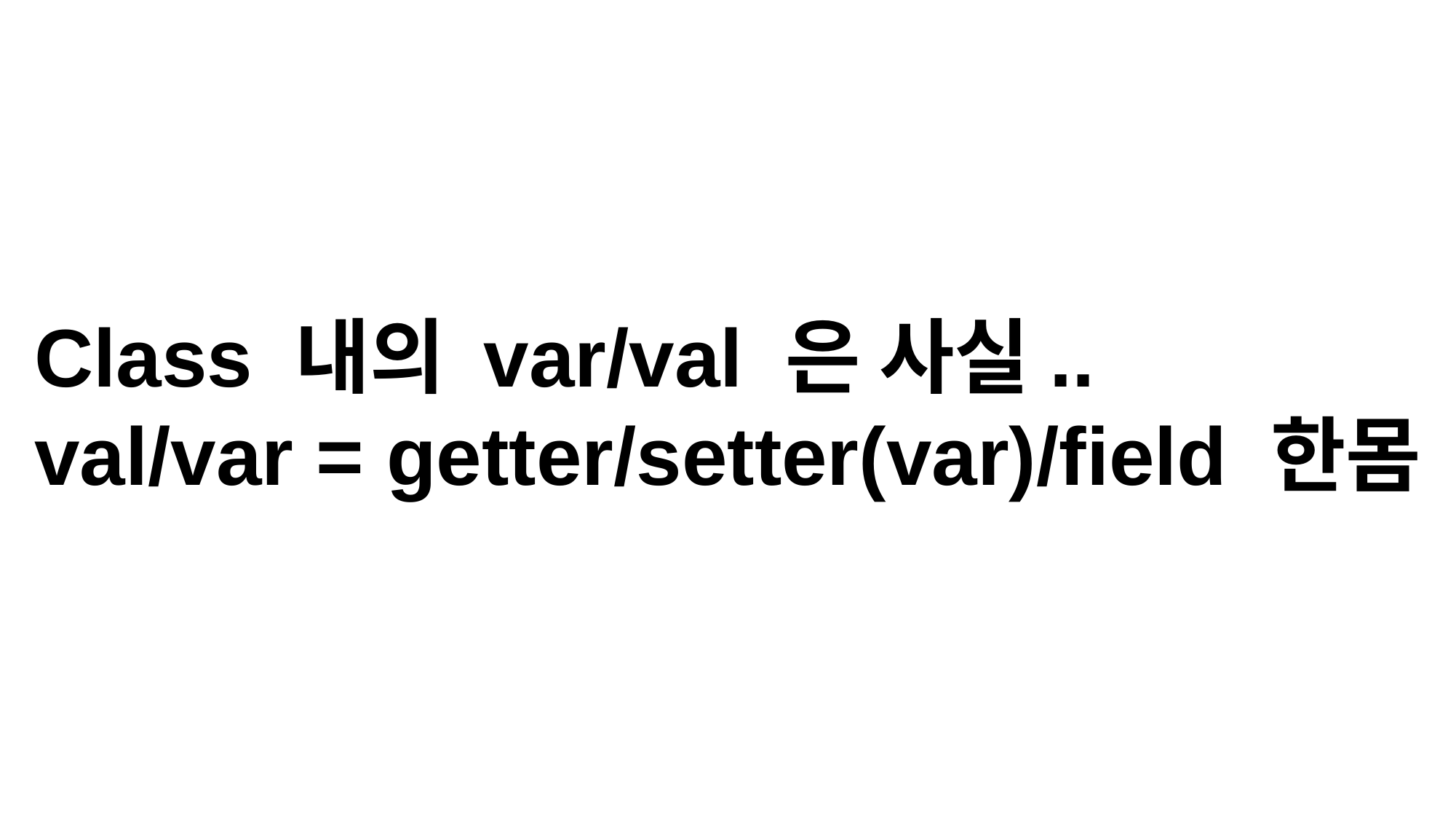

Class 내의 var/val 은 사실..
val/var = getter/setter(var)/field 한몸